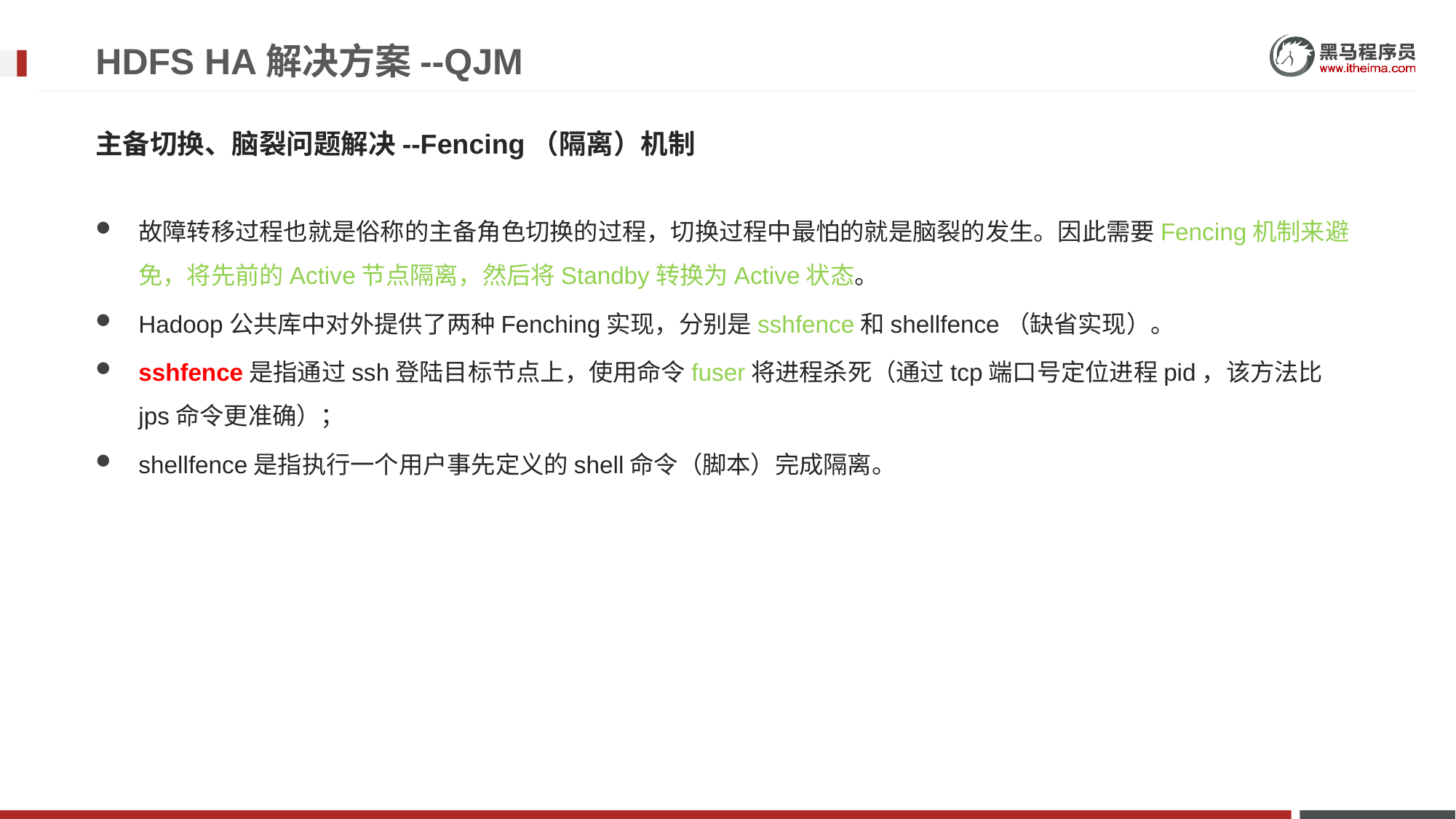

# HDFS HA解决方案--QJM
主备切换、脑裂问题解决--Fencing（隔离）机制
故障转移过程也就是俗称的主备角色切换的过程，切换过程中最怕的就是脑裂的发生。因此需要Fencing机制来避免，将先前的Active节点隔离，然后将Standby转换为Active状态。
Hadoop公共库中对外提供了两种Fenching实现，分别是sshfence和shellfence（缺省实现）。
sshfence是指通过ssh登陆目标节点上，使用命令fuser将进程杀死（通过tcp端口号定位进程pid，该方法比jps命令更准确）；
shellfence是指执行一个用户事先定义的shell命令（脚本）完成隔离。